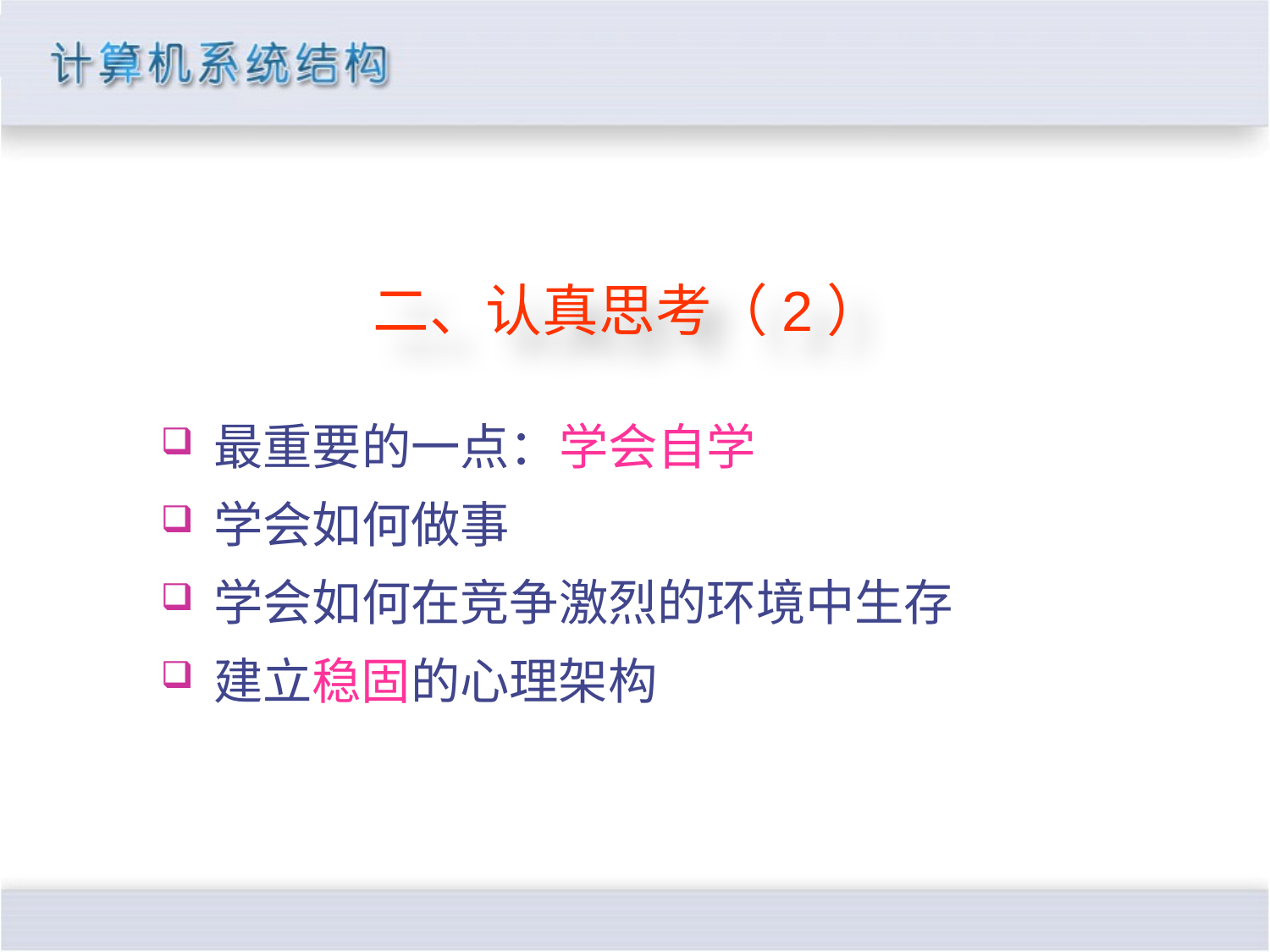

二、认真思考（2）

最重要的一点：学会自学
学会如何做事
学会如何在竞争激烈的环境中生存
建立稳固的心理架构